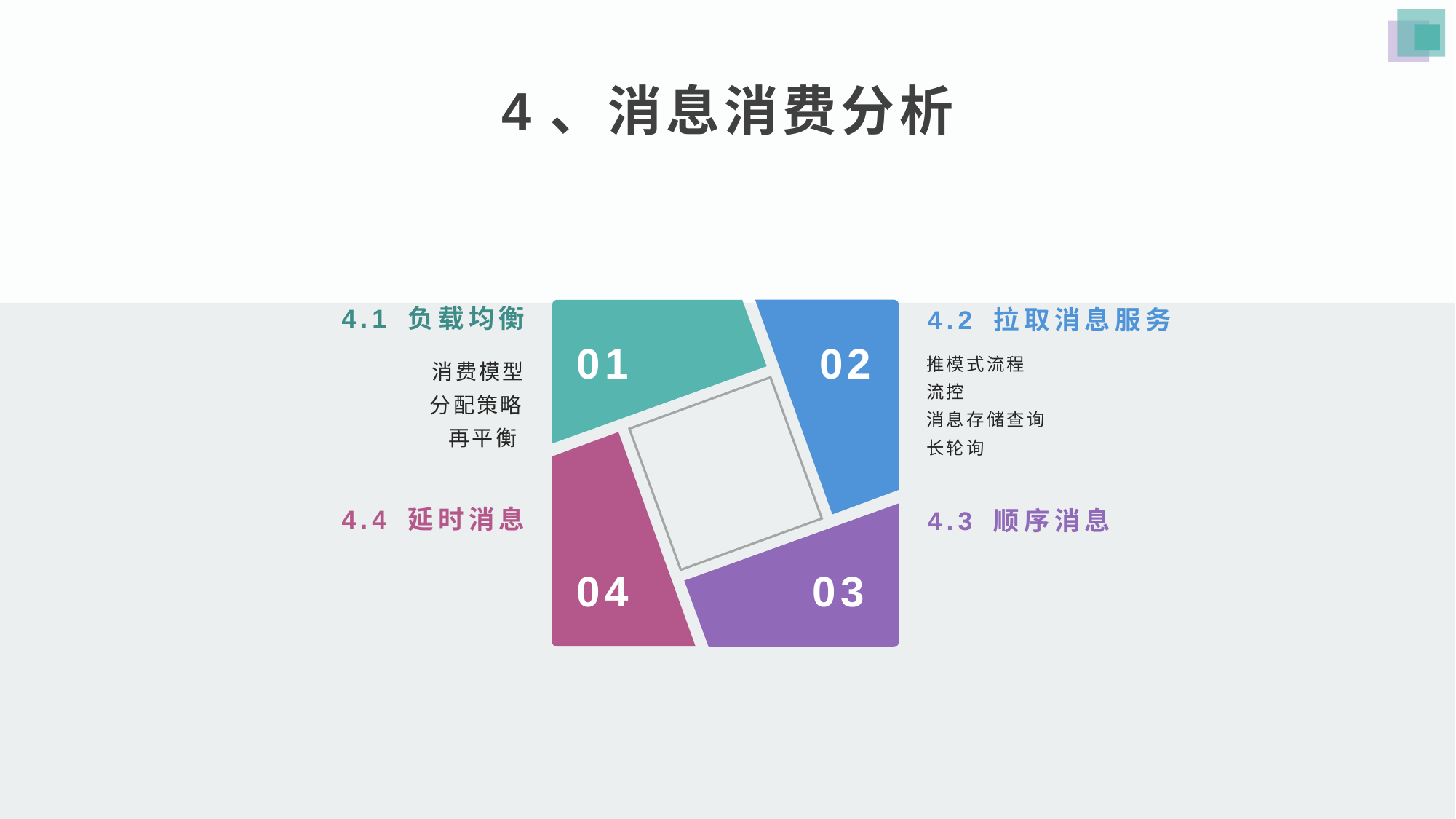

4、消息消费分析
4.1 负载均衡
4.2 拉取消息服务

01
02
消费模型
分配策略
再平衡
推模式流程
流控
消息存储查询
长轮询

4.4 延时消息
4.3 顺序消息

04
03